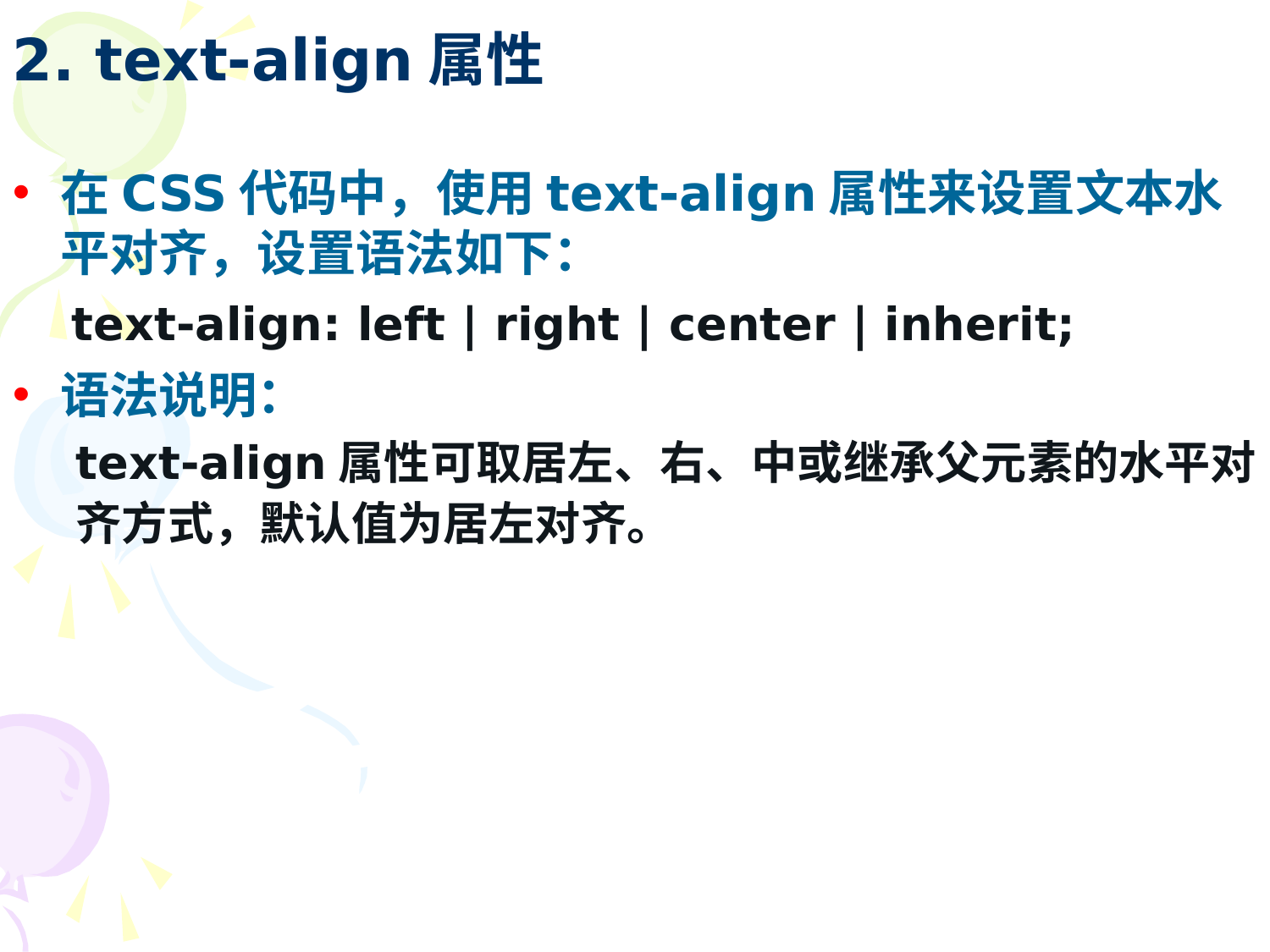

# 2. text-align属性
在CSS代码中，使用text-align属性来设置文本水平对齐，设置语法如下：
    text-align: left | right | center | inherit;
语法说明：
text-align属性可取居左、右、中或继承父元素的水平对齐方式，默认值为居左对齐。